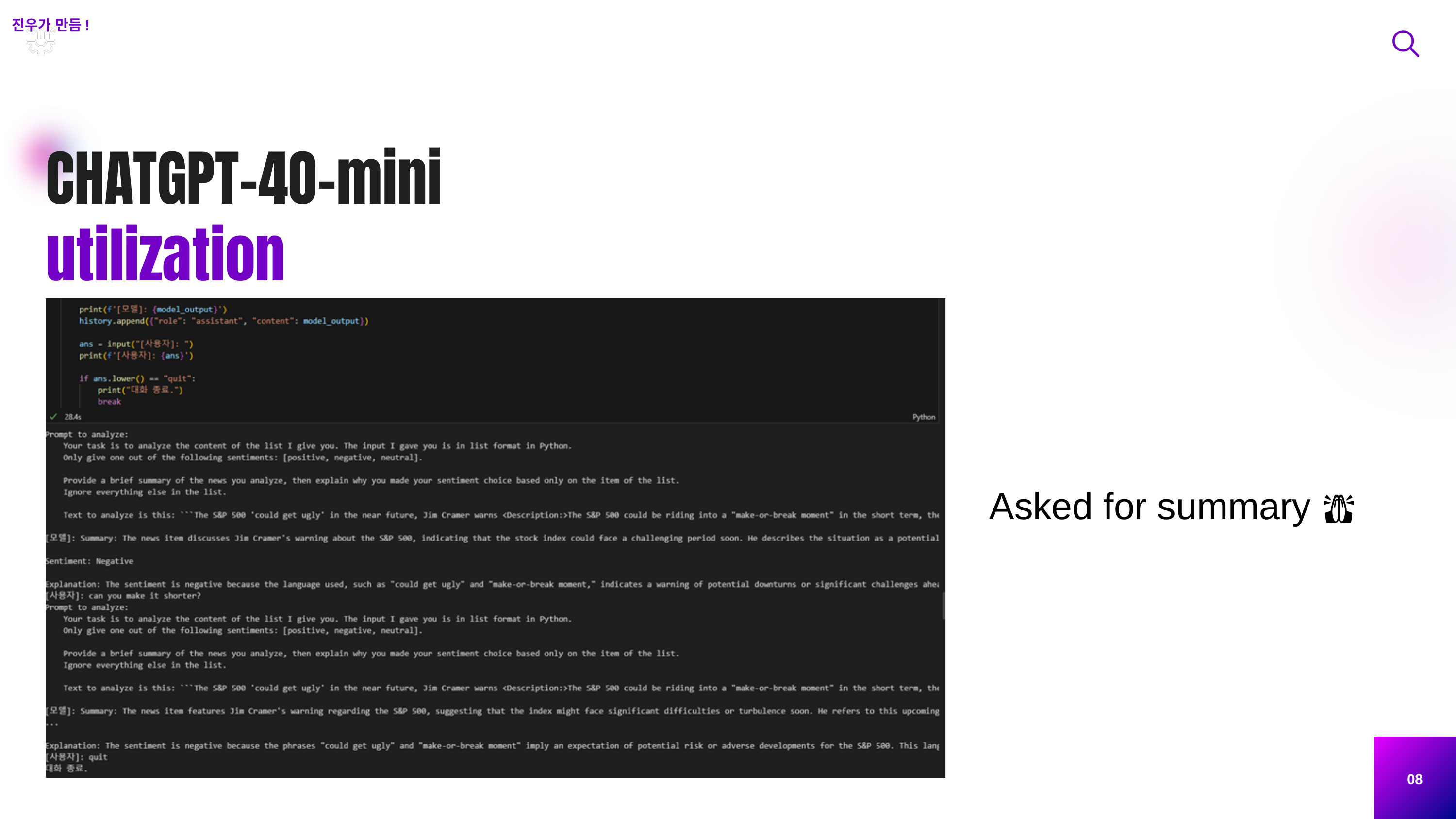

진우가 만듬!

CHATGPT-4O-mini
utilization

Asked for summary 🙏

08